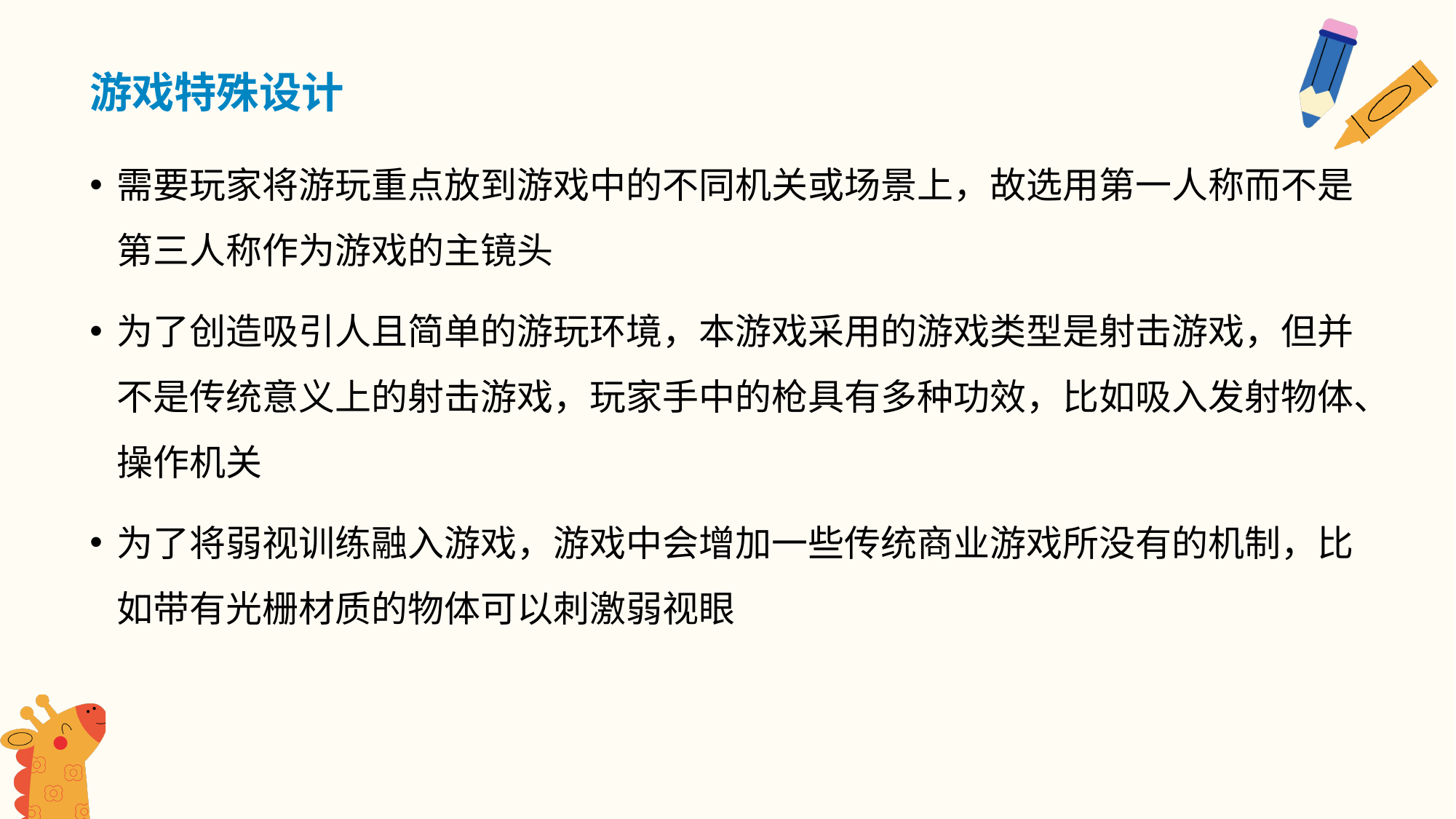

# 游戏特殊设计
需要玩家将游玩重点放到游戏中的不同机关或场景上，故选用第一人称而不是第三人称作为游戏的主镜头
为了创造吸引人且简单的游玩环境，本游戏采用的游戏类型是射击游戏，但并不是传统意义上的射击游戏，玩家手中的枪具有多种功效，比如吸入发射物体、操作机关
为了将弱视训练融入游戏，游戏中会增加一些传统商业游戏所没有的机制，比如带有光栅材质的物体可以刺激弱视眼